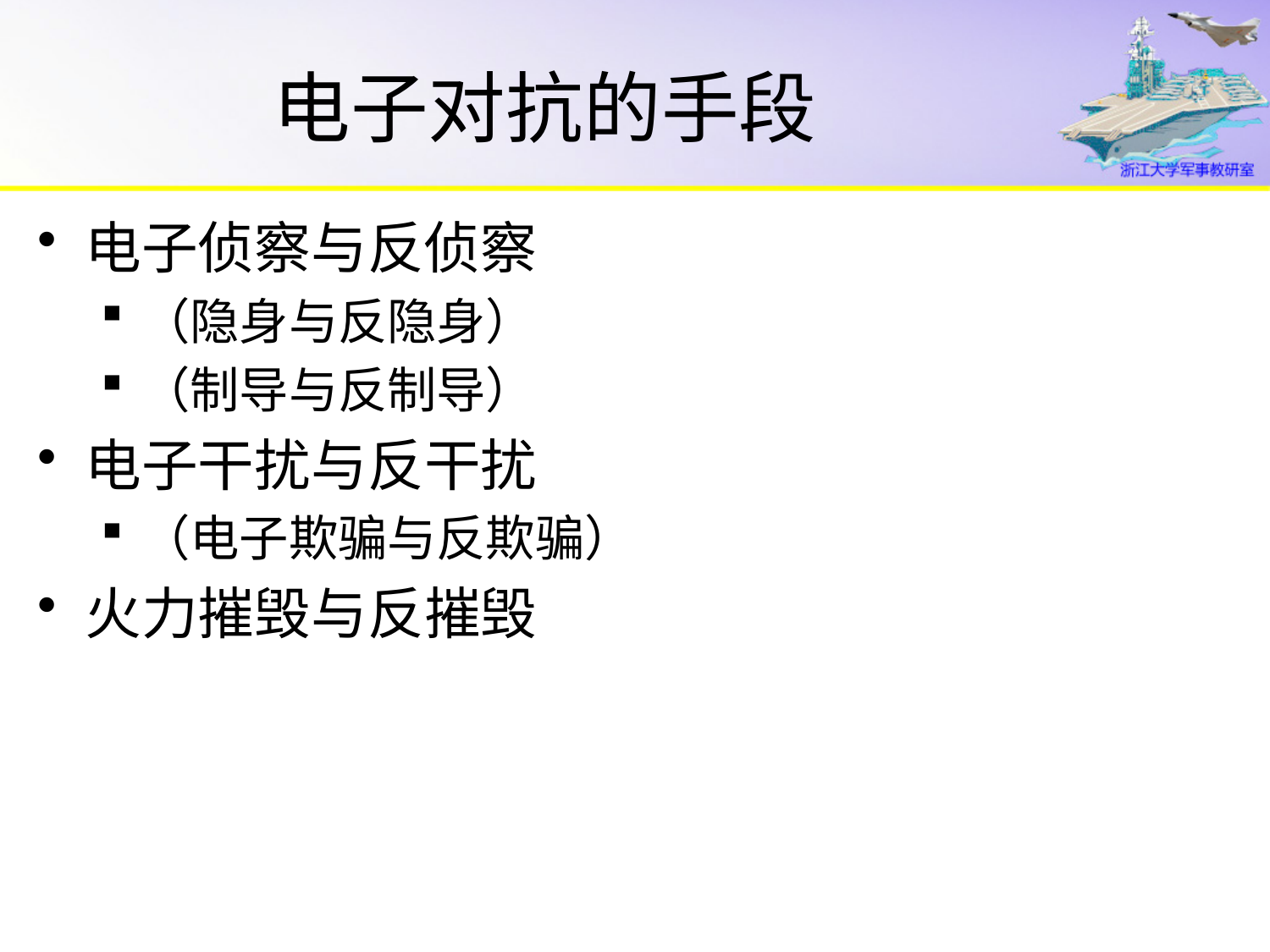

# 电子对抗的手段
电子侦察与反侦察
（隐身与反隐身）
（制导与反制导）
电子干扰与反干扰
（电子欺骗与反欺骗）
火力摧毁与反摧毁